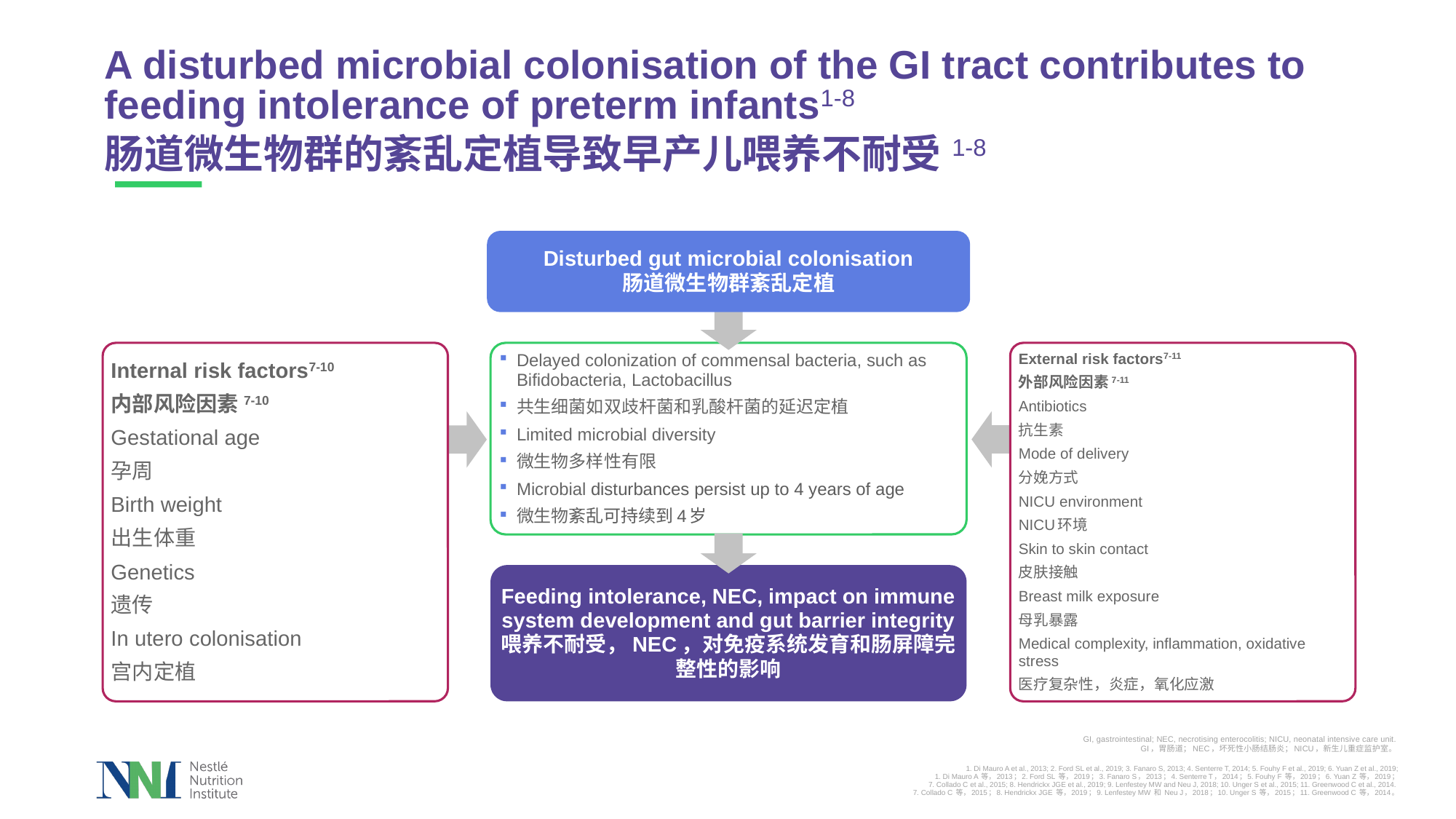

# A disturbed microbial colonisation of the GI tract contributes to feeding intolerance of preterm infants1-8
肠道微生物群的紊乱定植导致早产儿喂养不耐受1-8
Disturbed gut microbial colonisation
肠道微生物群紊乱定植

Internal risk factors7-10
内部风险因素7-10
Gestational age
孕周
Birth weight
出生体重
Genetics
遗传
In utero colonisation
宫内定植
Delayed colonization of commensal bacteria, such as Bifidobacteria, Lactobacillus
共生细菌如双歧杆菌和乳酸杆菌的延迟定植
Limited microbial diversity
微生物多样性有限
Microbial disturbances persist up to 4 years of age
微生物紊乱可持续到4岁
External risk factors7-11
外部风险因素7-11
Antibiotics
抗生素
Mode of delivery
分娩方式
NICU environment
NICU环境
Skin to skin contact
皮肤接触
Breast milk exposure
母乳暴露
Medical complexity, inflammation, oxidative stress
医疗复杂性，炎症，氧化应激

Feeding intolerance, NEC, impact on immune system development and gut barrier integrity
喂养不耐受，NEC，对免疫系统发育和肠屏障完整性的影响
GI, gastrointestinal; NEC, necrotising enterocolitis; NICU, neonatal intensive care unit.
GI，胃肠道；NEC，坏死性小肠结肠炎；NICU，新生儿重症监护室。
1. Di Mauro A et al., 2013; 2. Ford SL et al., 2019; 3. Fanaro S, 2013; 4. Senterre T, 2014; 5. Fouhy F et al., 2019; 6. Yuan Z et al., 2019;
1. Di Mauro A 等，2013；2. Ford SL 等，2019；3. Fanaro S，2013；4. Senterre T，2014；5. Fouhy F 等，2019；6. Yuan Z 等，2019；
 7. Collado C et al., 2015; 8. Hendrickx JGE et al., 2019; 9. Lenfestey MW and Neu J, 2018; 10. Unger S et al., 2015; 11. Greenwood C et al., 2014.
7. Collado C 等，2015；8. Hendrickx JGE 等，2019；9. Lenfestey MW 和 Neu J，2018；10. Unger S 等，2015；11. Greenwood C 等，2014。